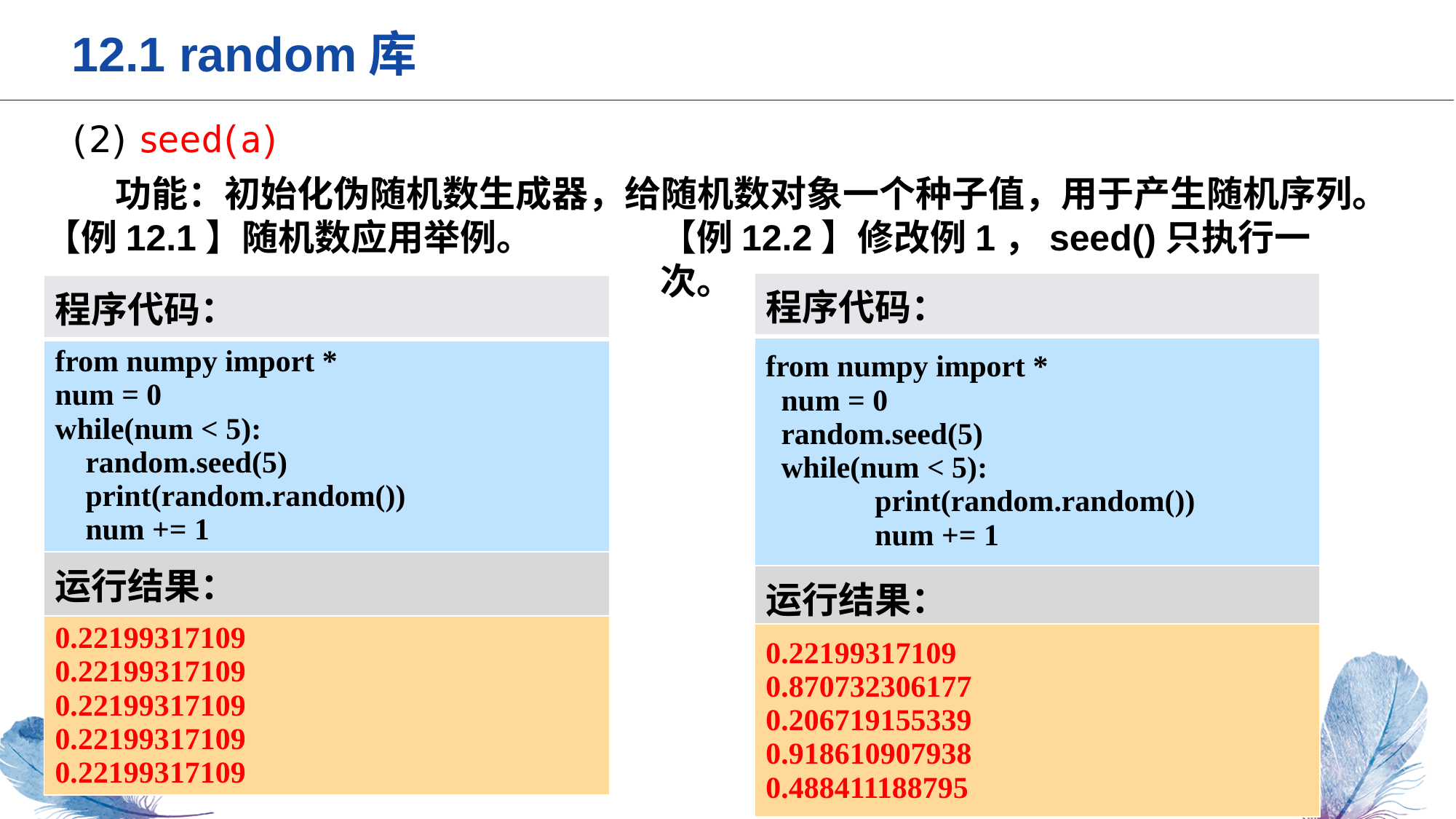

12.1 random库
(2) seed(a)
    功能：初始化伪随机数生成器，给随机数对象一个种子值，用于产生随机序列。
【例12.1】随机数应用举例。
【例12.2】修改例1，seed()只执行一次。
| 程序代码： |
| --- |
| from numpy import \* num = 0 random.seed(5) while(num < 5): print(random.random()) num += 1 |
| 运行结果： |
| 0.22199317109 0.870732306177 0.206719155339 0.918610907938 0.488411188795 |
| 程序代码： |
| --- |
| from numpy import \* num = 0 while(num < 5): random.seed(5) print(random.random()) num += 1 |
| 运行结果： |
| 0.22199317109 0.22199317109 0.22199317109 0.22199317109 0.22199317109 |